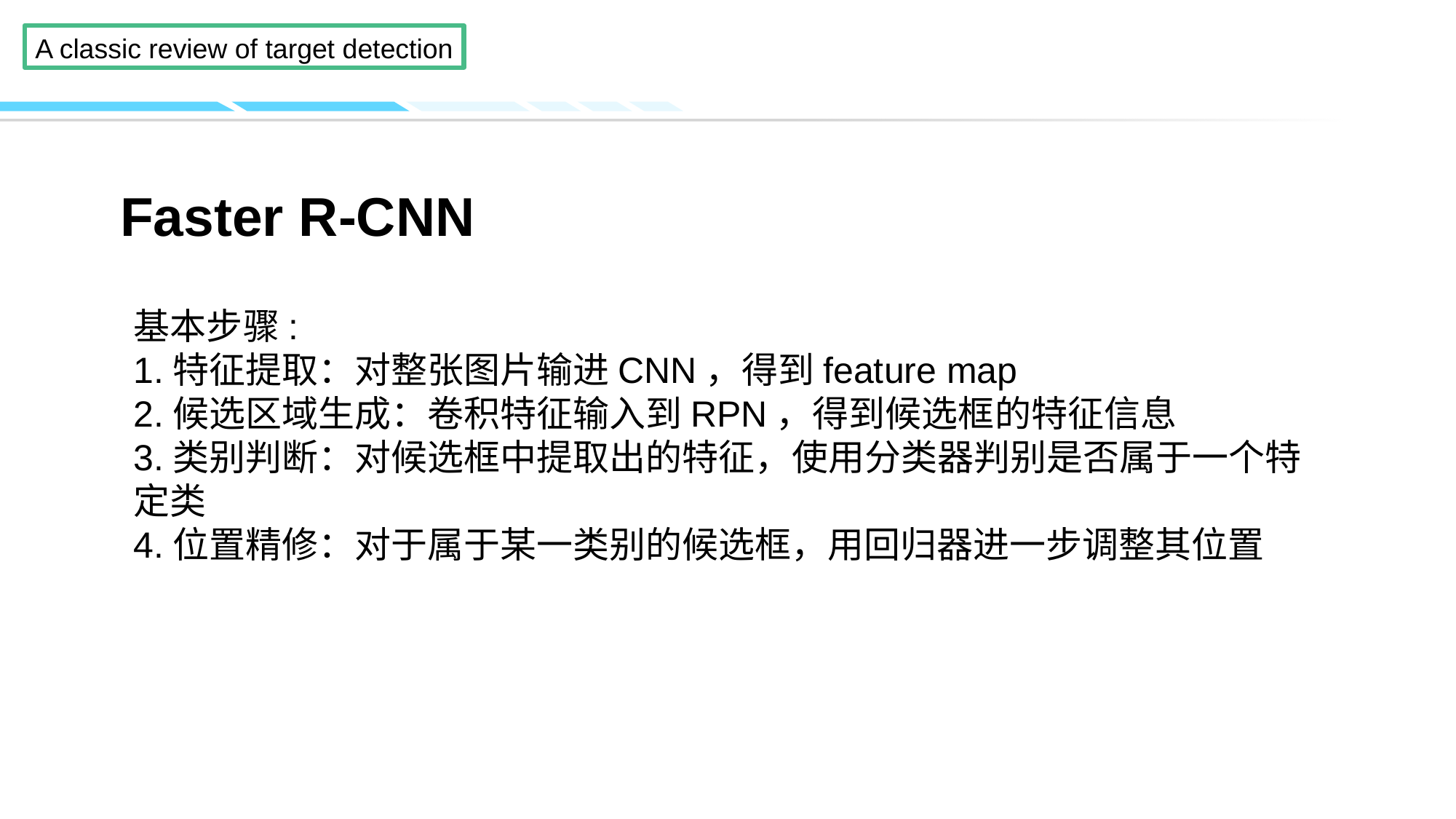

Faster R-CNN
基本步骤:
1.特征提取：对整张图片输进CNN，得到feature map
2.候选区域生成：卷积特征输入到RPN，得到候选框的特征信息
3.类别判断：对候选框中提取出的特征，使用分类器判别是否属于一个特定类 
4.位置精修：对于属于某一类别的候选框，用回归器进一步调整其位置